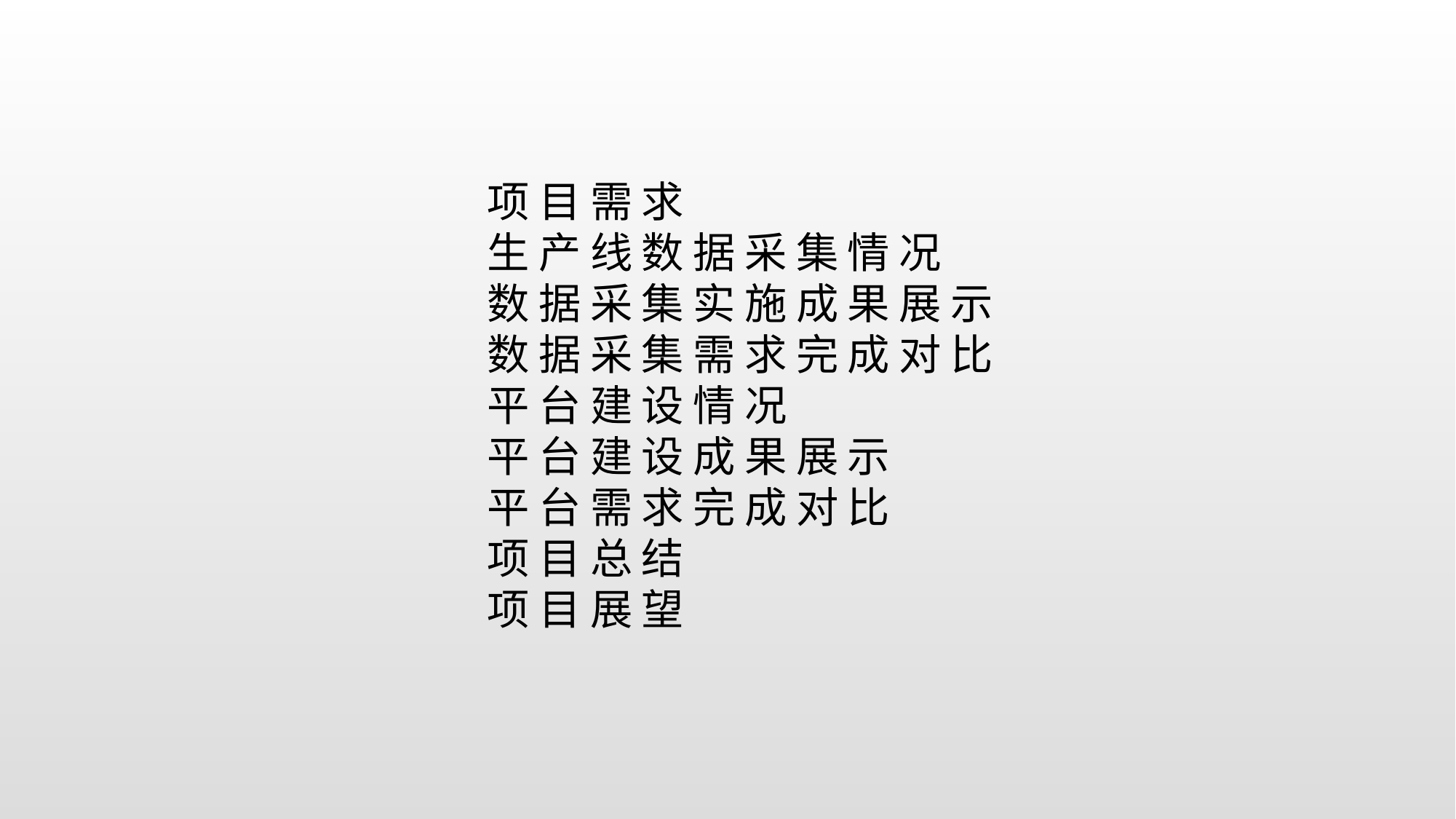

# 项目需求 生产线数据采集情况 数据采集实施成果展示 数据采集需求完成对比 平台建设情况 平台建设成果展示 平台需求完成对比 项目总结 项目展望